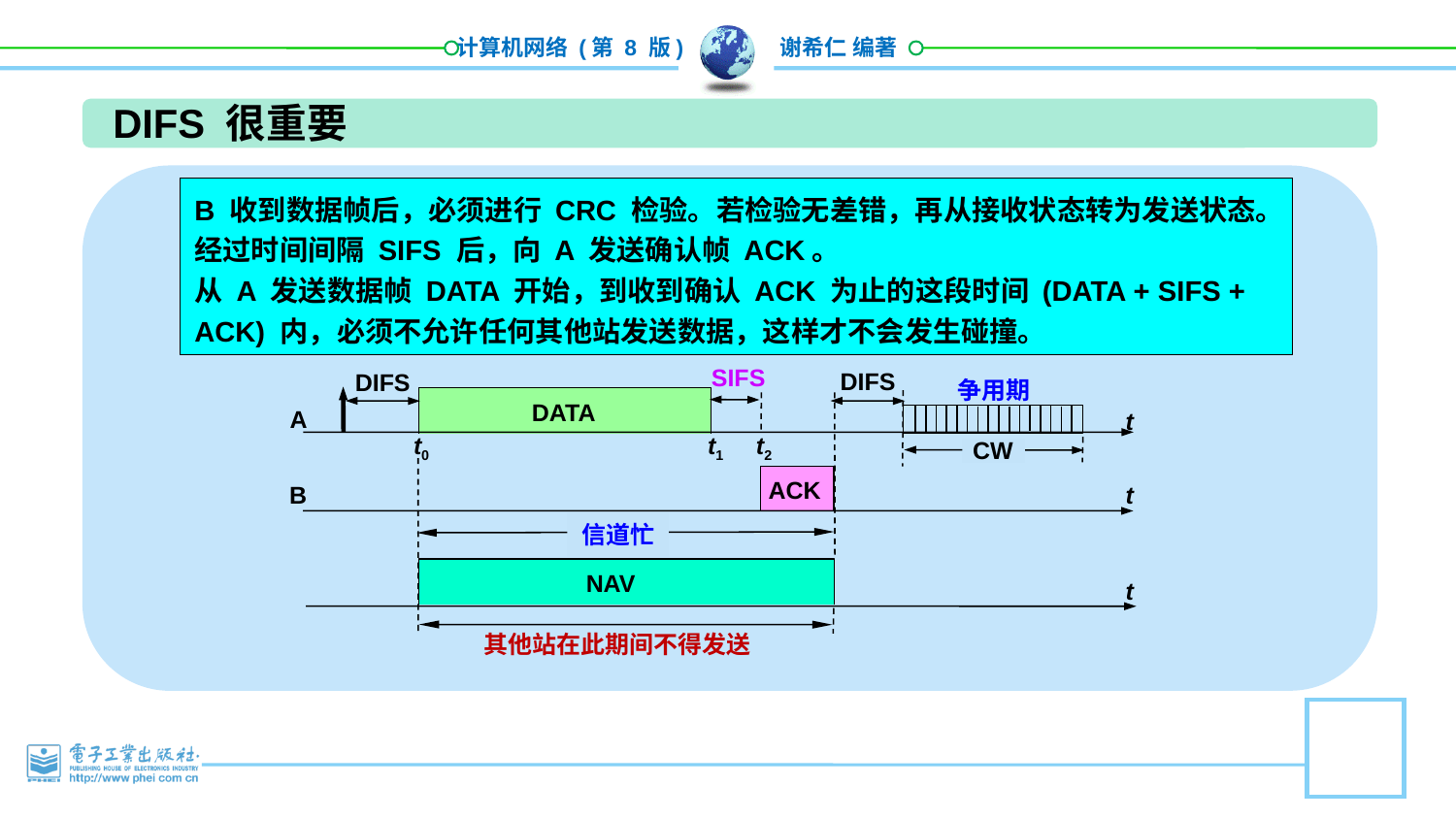

DIFS 很重要

B 收到数据帧后，必须进行 CRC 检验。若检验无差错，再从接收状态转为发送状态。经过时间间隔 SIFS 后，向 A 发送确认帧 ACK。
从 A 发送数据帧 DATA 开始，到收到确认 ACK 为止的这段时间 (DATA + SIFS + ACK) 内，必须不允许任何其他站发送数据，这样才不会发生碰撞。
SIFS
DIFS
DIFS
争用期

DATA

A
t

t0
t1
t2
CW

ACK
B
t
信道忙

NAV
t

其他站在此期间不得发送